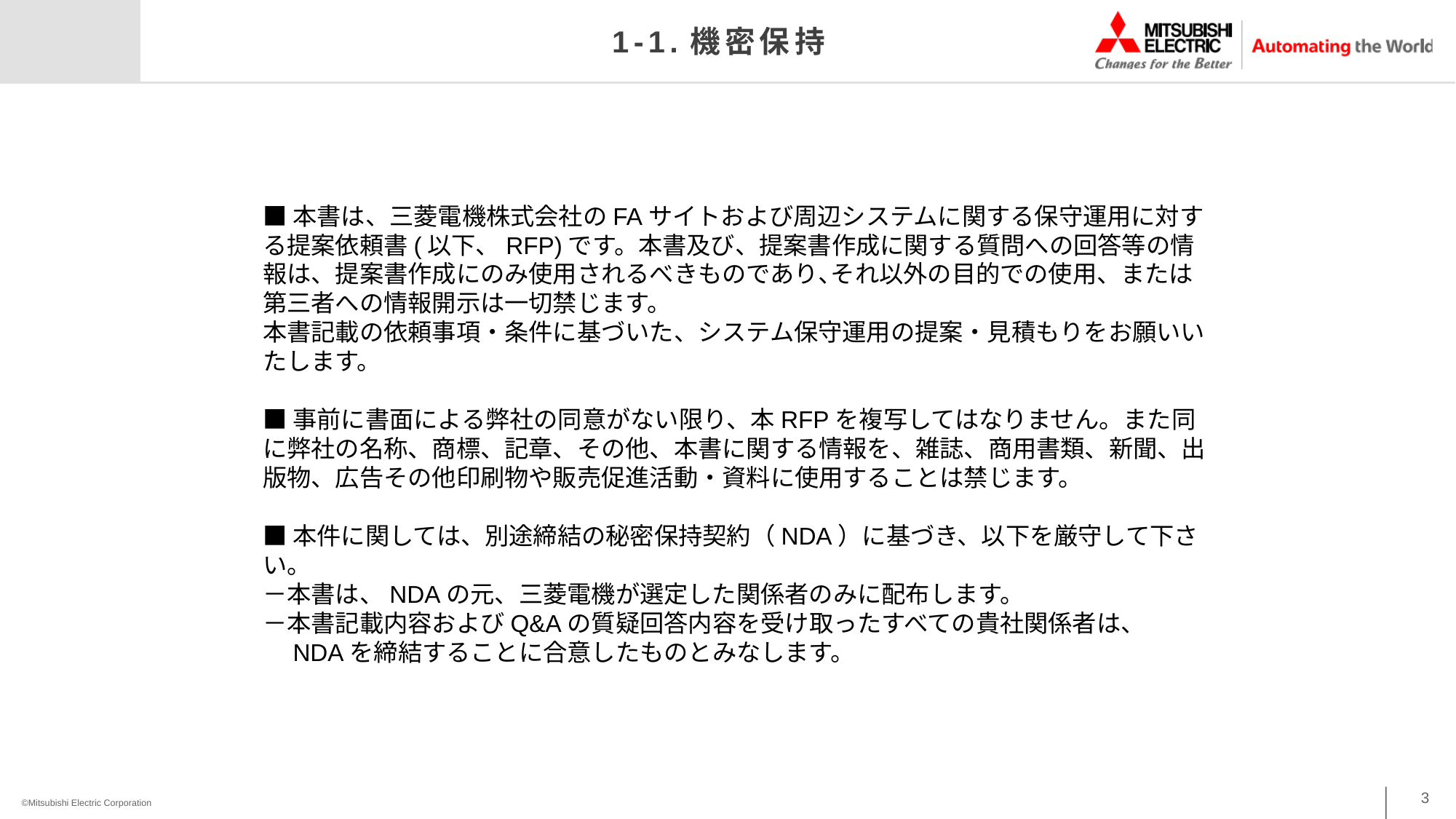

# 1-1.機密保持
■本書は、三菱電機株式会社のFAサイトおよび周辺システムに関する保守運用に対する提案依頼書(以下、RFP)です。本書及び、提案書作成に関する質問への回答等の情報は、提案書作成にのみ使用されるべきものであり､それ以外の目的での使用、または第三者への情報開示は一切禁じます。
本書記載の依頼事項・条件に基づいた、システム保守運用の提案・見積もりをお願いいたします。

■事前に書面による弊社の同意がない限り、本RFPを複写してはなりません。また同に弊社の名称、商標、記章、その他、本書に関する情報を、雑誌、商用書類、新聞、出版物、広告その他印刷物や販売促進活動・資料に使用することは禁じます。

■本件に関しては、別途締結の秘密保持契約（NDA）に基づき、以下を厳守して下さい。
－本書は、NDAの元、三菱電機が選定した関係者のみに配布します。
－本書記載内容およびQ&Aの質疑回答内容を受け取ったすべての貴社関係者は、
　NDAを締結することに合意したものとみなします。
3